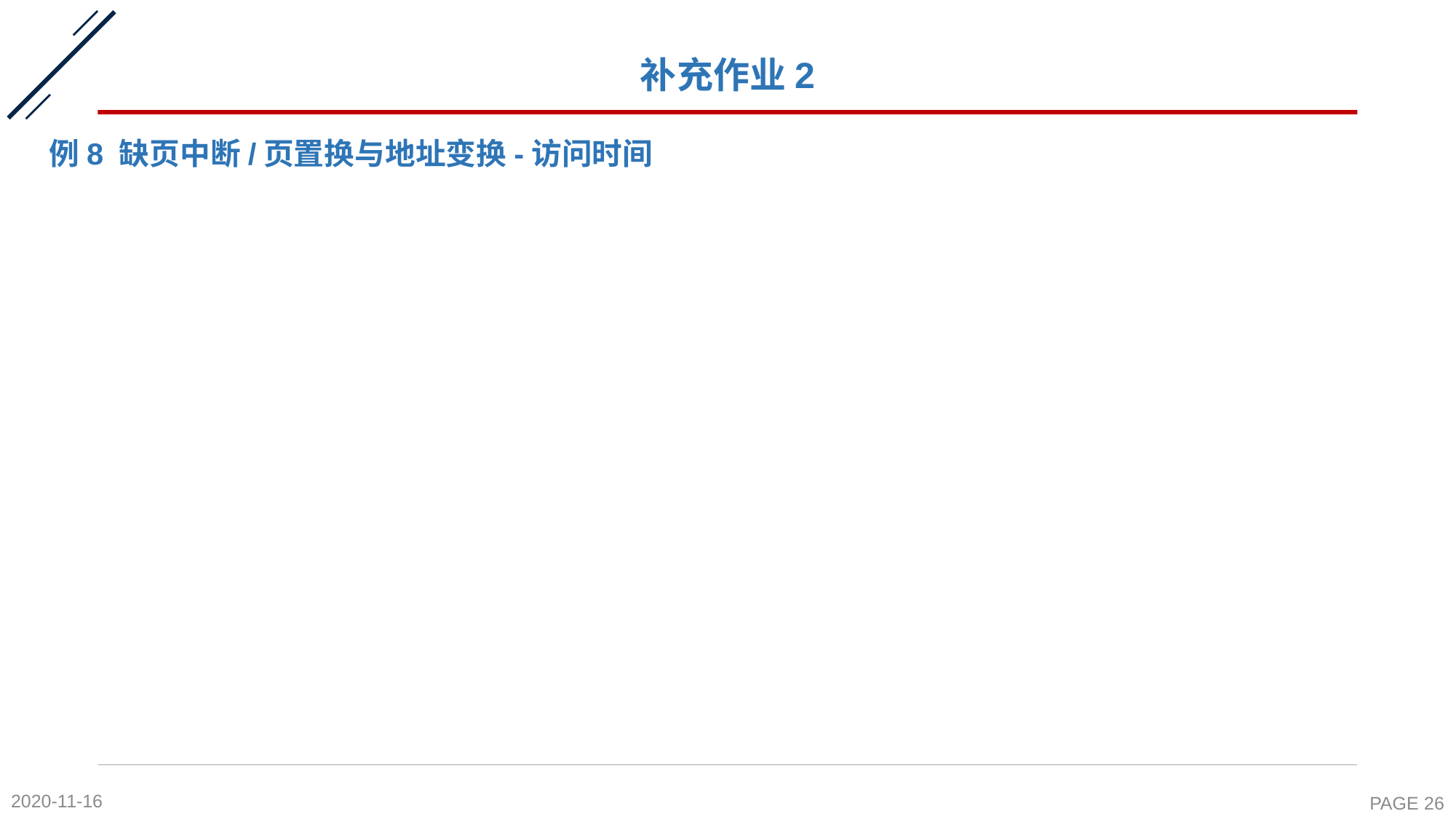

# 补充作业2
例8 缺页中断/页置换与地址变换-访问时间
2020-11-16
PAGE 26